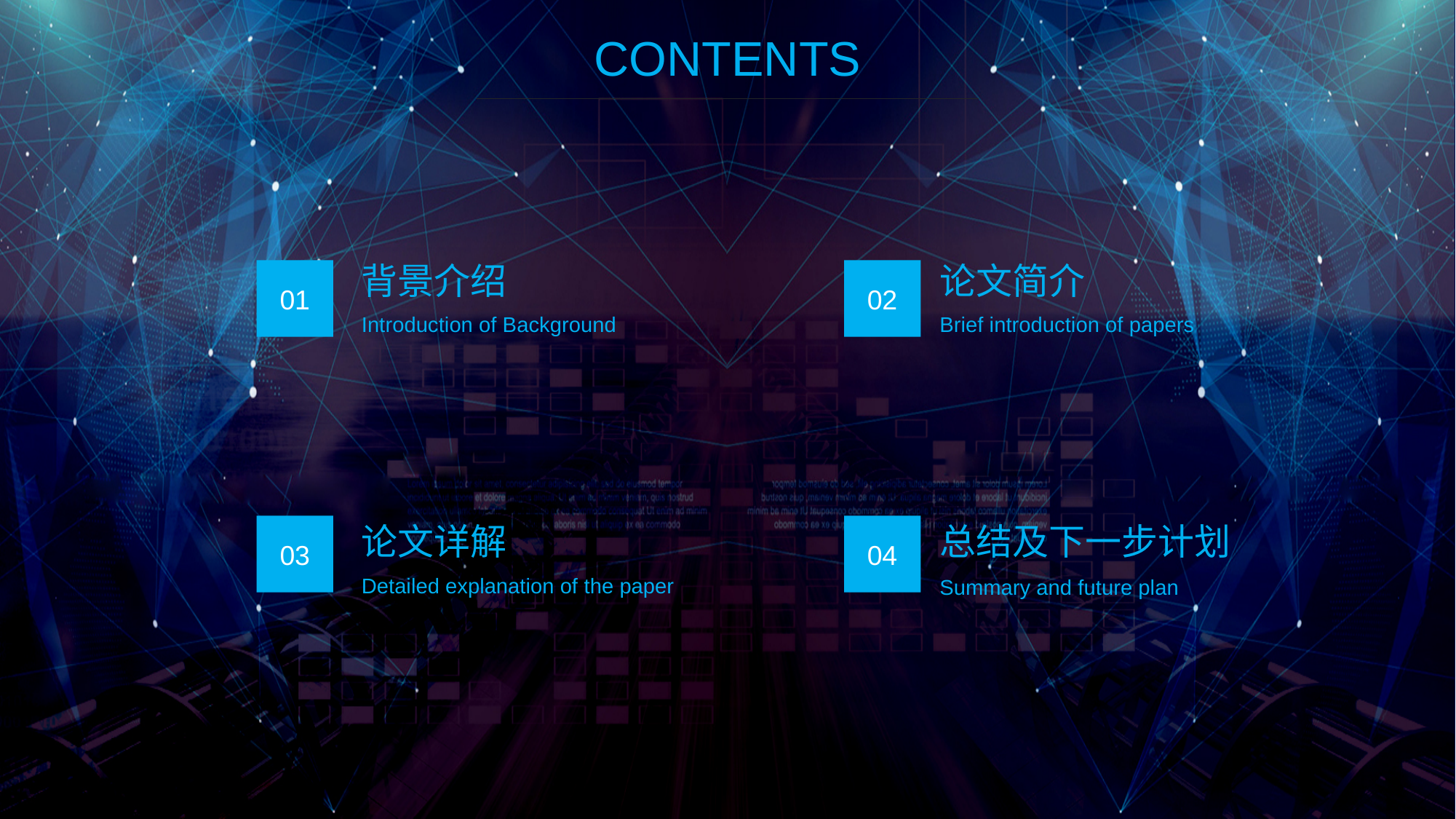

CONTENTS
背景介绍
论文简介
01
02
Introduction of Background
Brief introduction of papers
论文详解
总结及下一步计划
03
04
Detailed explanation of the paper
Summary and future plan